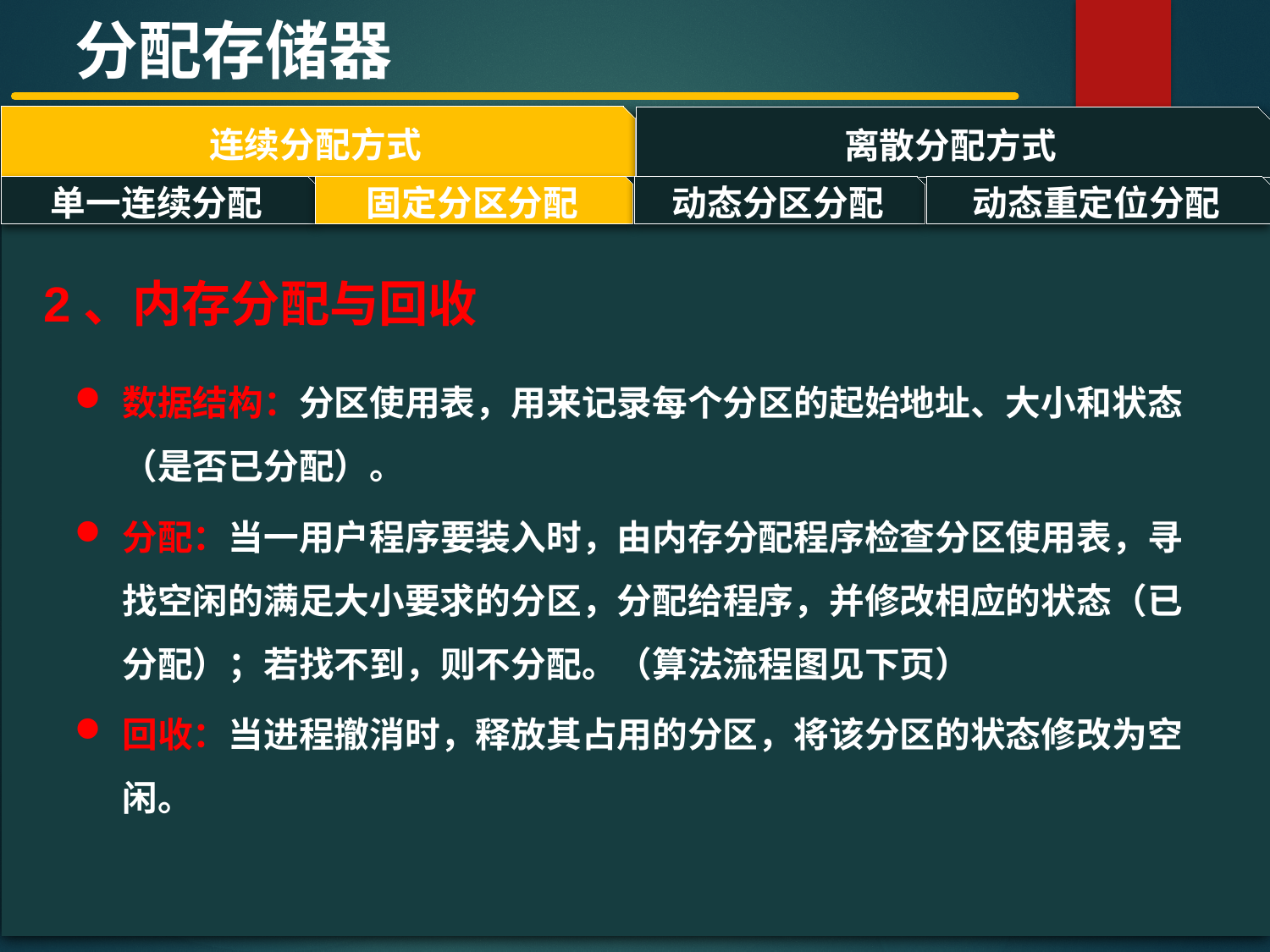

分配存储器
连续分配方式
离散分配方式
#
单一连续分配
固定分区分配
动态分区分配
动态重定位分配
2、内存分配与回收
数据结构：分区使用表，用来记录每个分区的起始地址、大小和状态（是否已分配）。
分配：当一用户程序要装入时，由内存分配程序检查分区使用表，寻找空闲的满足大小要求的分区，分配给程序，并修改相应的状态（已分配）；若找不到，则不分配。（算法流程图见下页）
回收：当进程撤消时，释放其占用的分区，将该分区的状态修改为空闲。